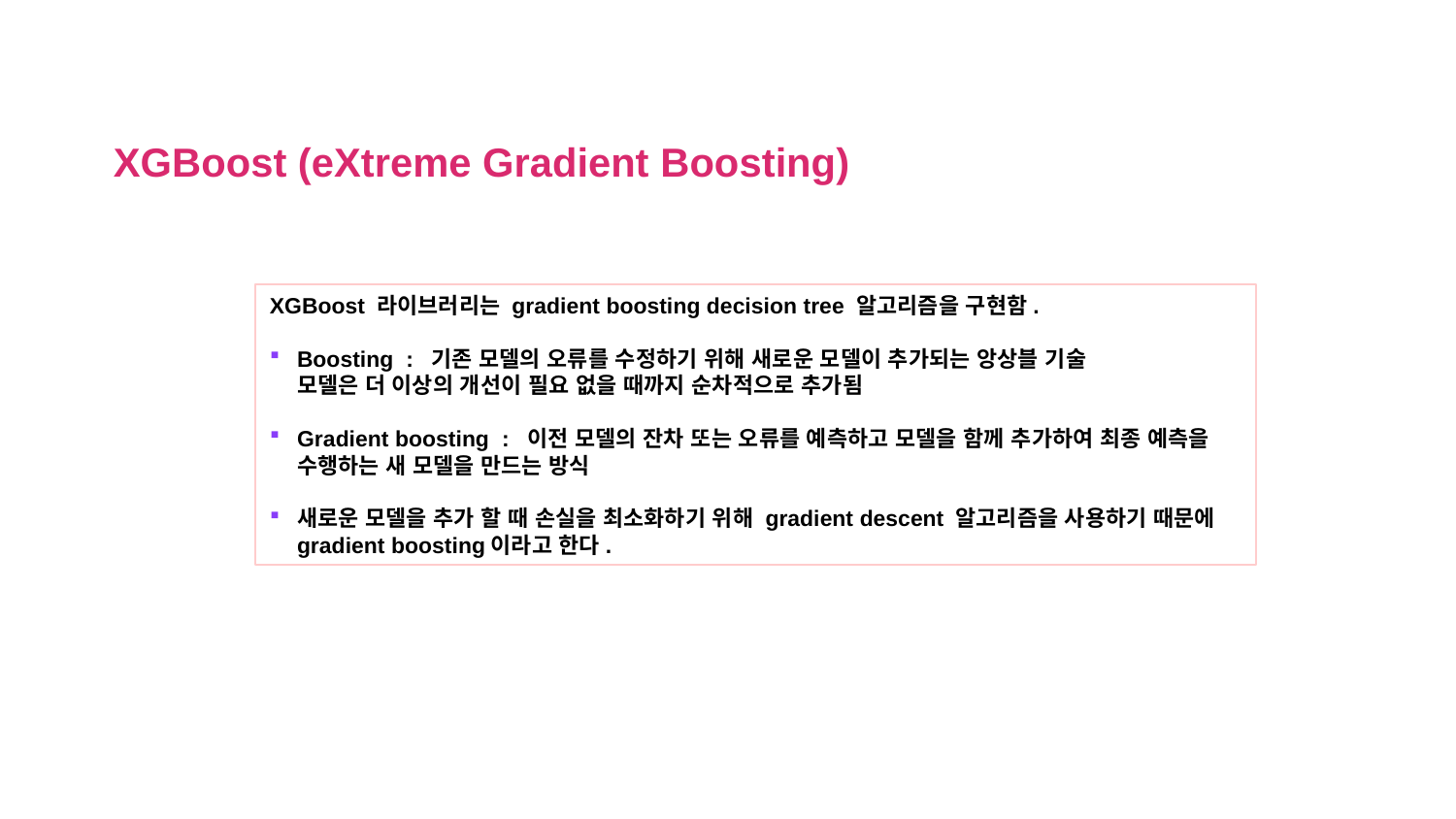

XGBoost (eXtreme Gradient Boosting)
XGBoost 라이브러리는 gradient boosting decision tree 알고리즘을 구현함.
Boosting  :  기존 모델의 오류를 수정하기 위해 새로운 모델이 추가되는 앙상블 기술
모델은 더 이상의 개선이 필요 없을 때까지 순차적으로 추가됨
Gradient boosting  :  이전 모델의 잔차 또는 오류를 예측하고 모델을 함께 추가하여 최종 예측을 수행하는 새 모델을 만드는 방식
새로운 모델을 추가 할 때 손실을 최소화하기 위해 gradient descent 알고리즘을 사용하기 때문에 gradient boosting이라고 한다.